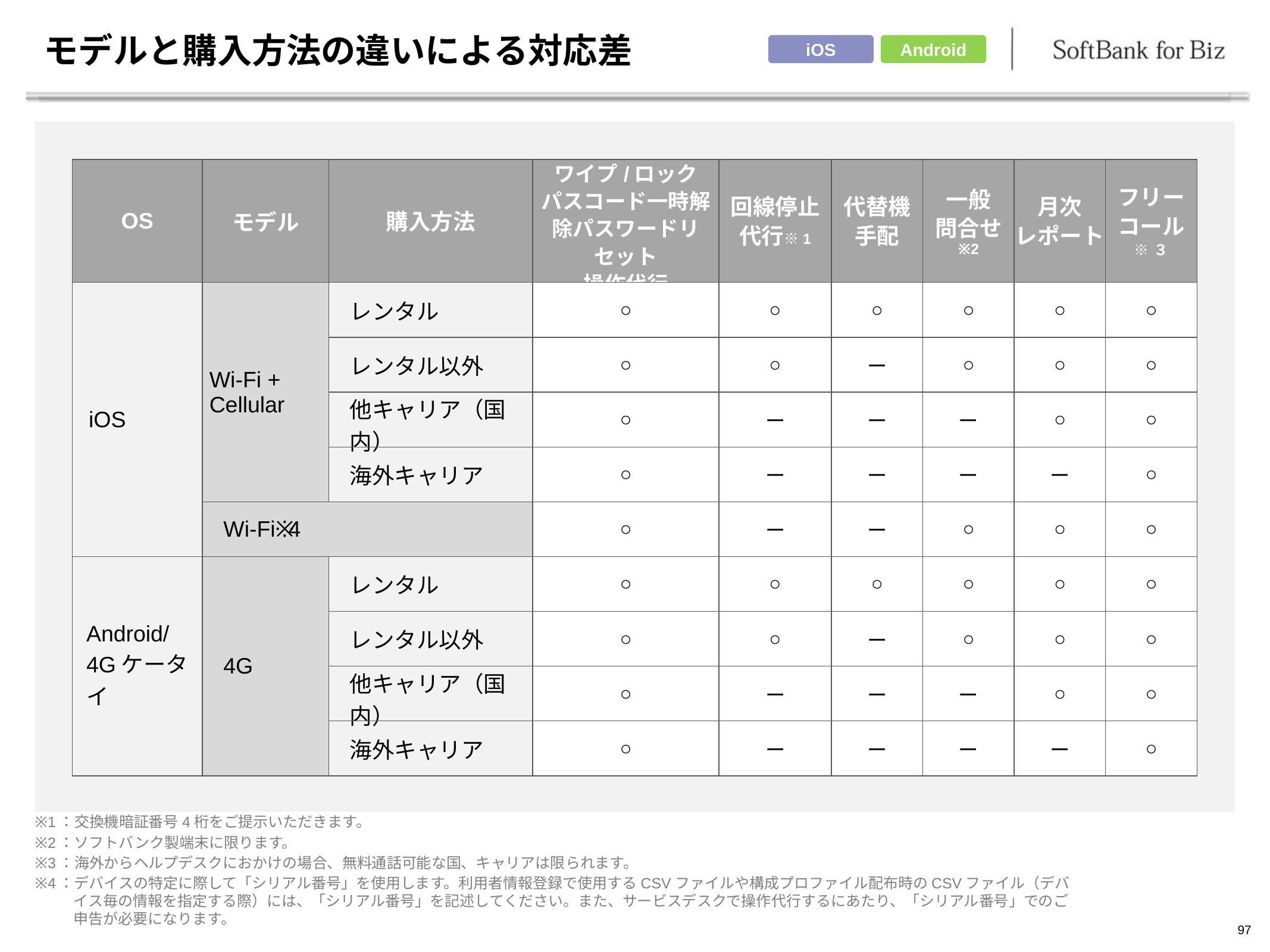

# モデルと購入方法の違いによる対応差
iOS
Android
| OS | モデル | 購入方法 | ワイプ/ロック パスコード一時解除パスワードリセット 操作代行 | 回線停止 代行※1 | 代替機 手配 | 一般 問合せ ※2 | 月次 レポート | フリー コール ※３ |
| --- | --- | --- | --- | --- | --- | --- | --- | --- |
| iOS | Wi-Fi + Cellular | レンタル | ○ | ○ | ○ | ○ | ○ | ○ |
|  |  | レンタル以外 | ○ | ○ | ー | ○ | ○ | ○ |
|  |  | 他キャリア（国内） | ○ | ー | ー | ー | ○ | ○ |
|  |  | 海外キャリア | ○ | ー | ー | ー | ー | ○ |
|  | Wi-Fi※4 |  | ○ | ー | ー | ○ | ○ | ○ |
| Android/ 4Gケータイ | 4G | レンタル | ○ | ○ | ○ | ○ | ○ | ○ |
|  |  | レンタル以外 | ○ | ○ | ー | ○ | ○ | ○ |
|  |  | 他キャリア（国内） | ○ | ー | ー | ー | ○ | ○ |
|  |  | 海外キャリア | ○ | ー | ー | ー | ー | ○ |
※1：交換機暗証番号4桁をご提示いただきます。
※2：ソフトバンク製端末に限ります。
※3：海外からヘルプデスクにおかけの場合、無料通話可能な国、キャリアは限られます。
※4：デバイスの特定に際して「シリアル番号」を使用します。利用者情報登録で使用するCSVファイルや構成プロファイル配布時のCSVファイル（デバイス毎の情報を指定する際）には、「シリアル番号」を記述してください。また、サービスデスクで操作代行するにあたり、「シリアル番号」でのご申告が必要になります。
97